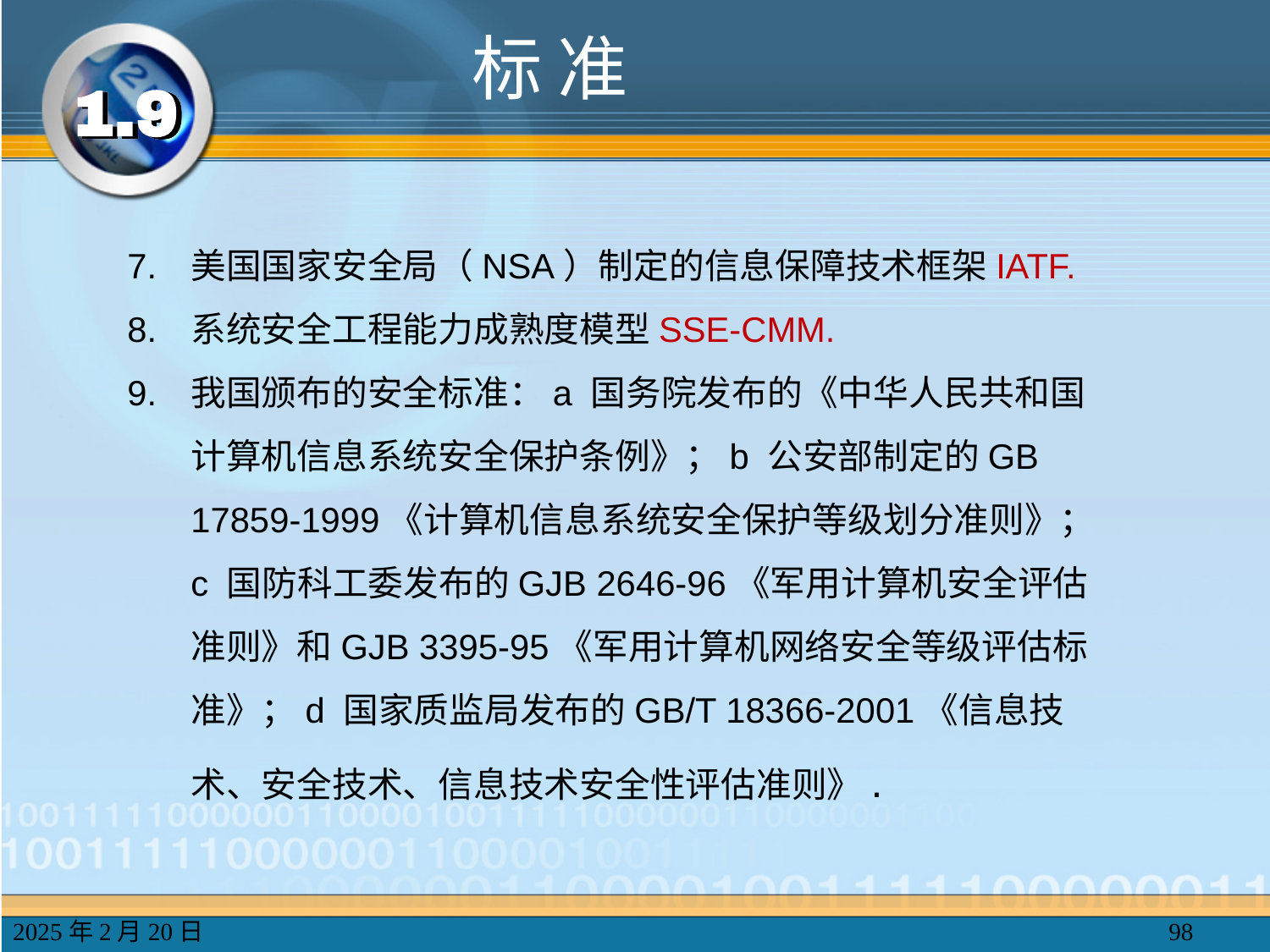

标 准
1.9
美国国家安全局（NSA）制定的信息保障技术框架IATF.
系统安全工程能力成熟度模型SSE-CMM.
我国颁布的安全标准：a 国务院发布的《中华人民共和国计算机信息系统安全保护条例》；b 公安部制定的GB 17859-1999《计算机信息系统安全保护等级划分准则》；c 国防科工委发布的GJB 2646-96《军用计算机安全评估准则》和GJB 3395-95《军用计算机网络安全等级评估标准》；d 国家质监局发布的GB/T 18366-2001《信息技术、安全技术、信息技术安全性评估准则》.
2025年2月20日
98